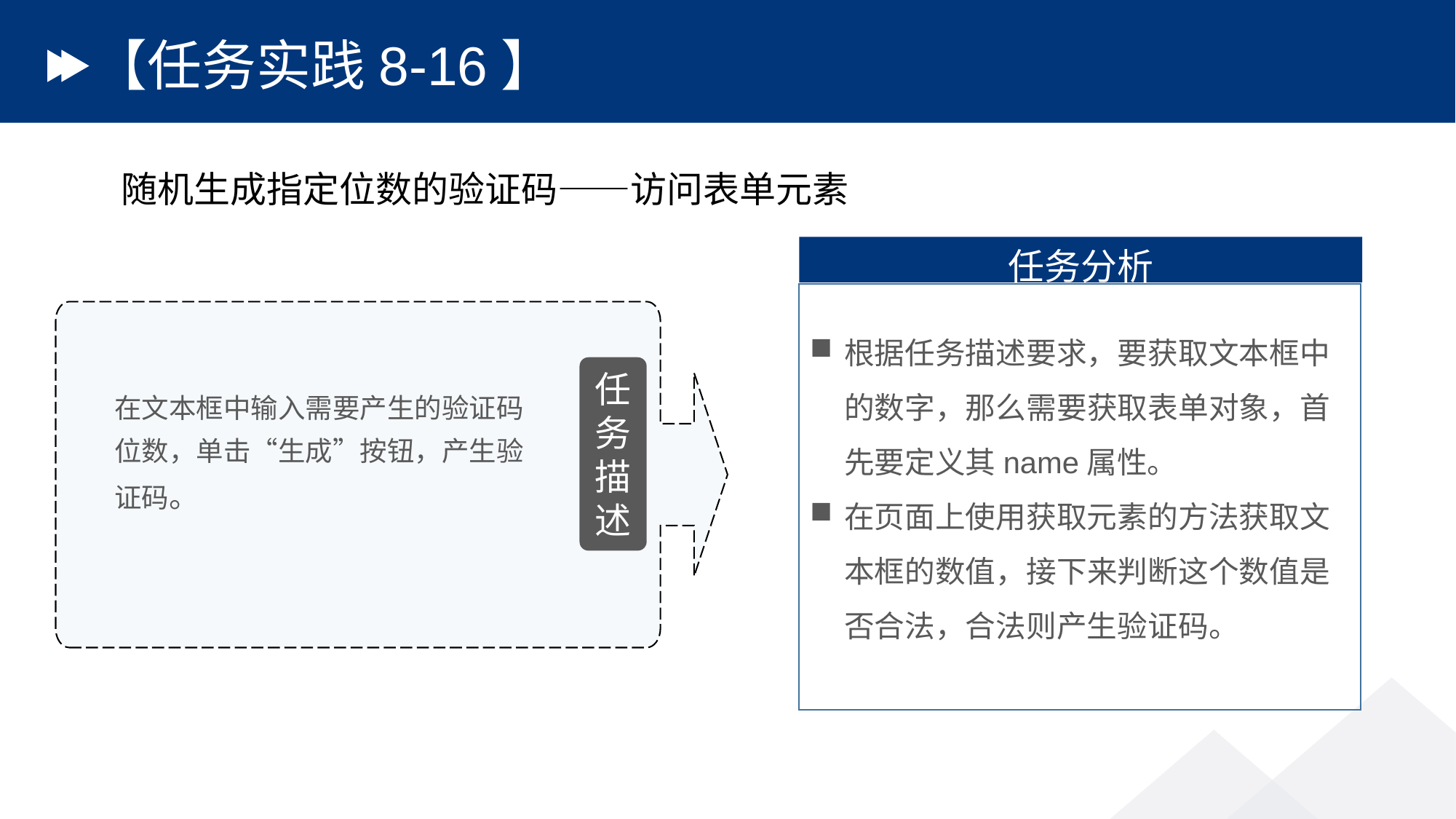

# 【任务实践8-16】
随机生成指定位数的验证码——访问表单元素

任务分析
根据任务描述要求，要获取文本框中的数字，那么需要获取表单对象，首先要定义其name属性。
在页面上使用获取元素的方法获取文本框的数值，接下来判断这个数值是否合法，合法则产生验证码。

任务描述
在文本框中输入需要产生的验证码位数，单击“生成”按钮，产生验证码。